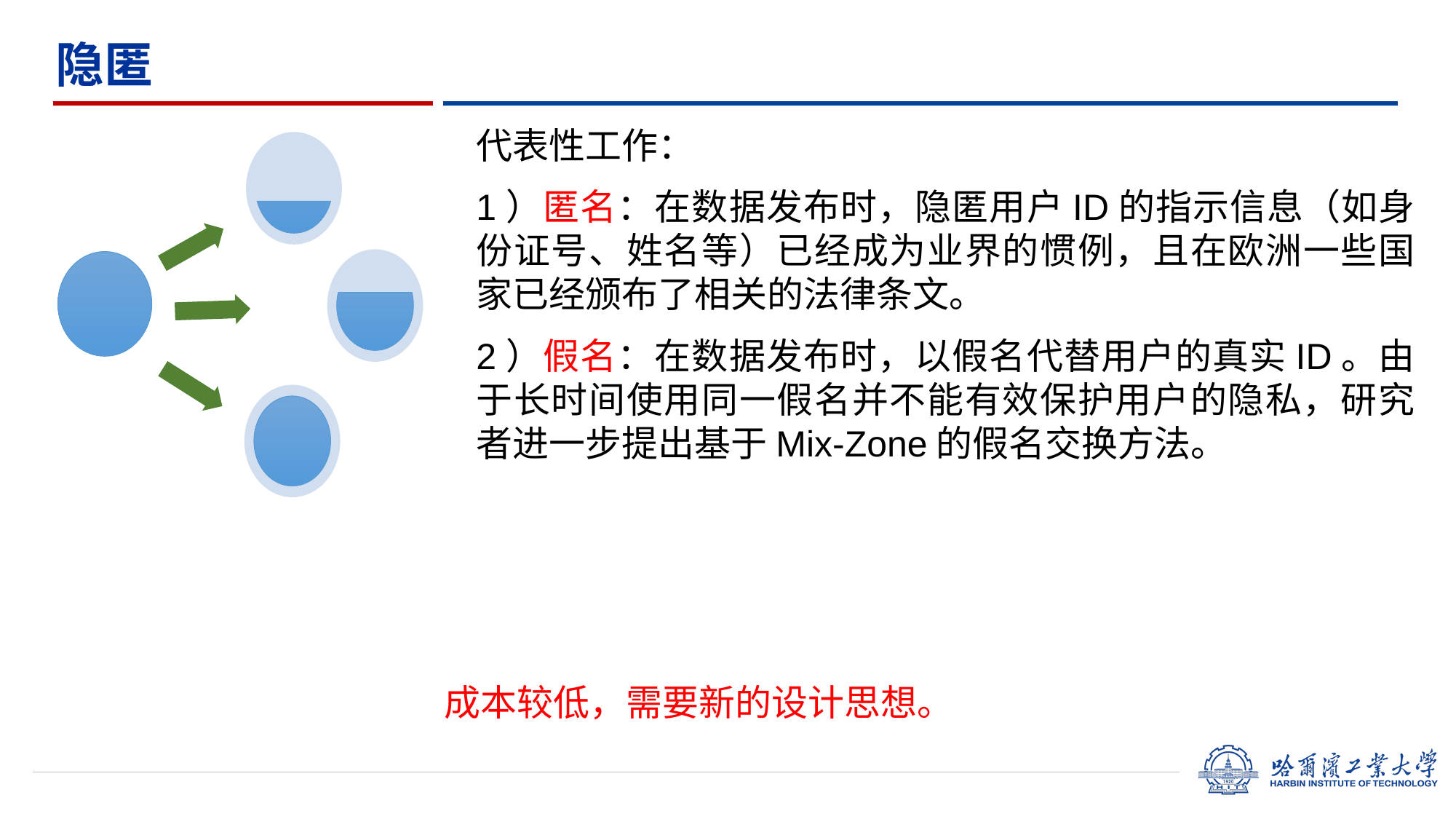

# 隐匿
代表性工作：
1）匿名：在数据发布时，隐匿用户ID的指示信息（如身份证号、姓名等）已经成为业界的惯例，且在欧洲一些国家已经颁布了相关的法律条文。
2）假名：在数据发布时，以假名代替用户的真实ID。由于长时间使用同一假名并不能有效保护用户的隐私，研究者进一步提出基于Mix-Zone的假名交换方法。

成本较低，需要新的设计思想。